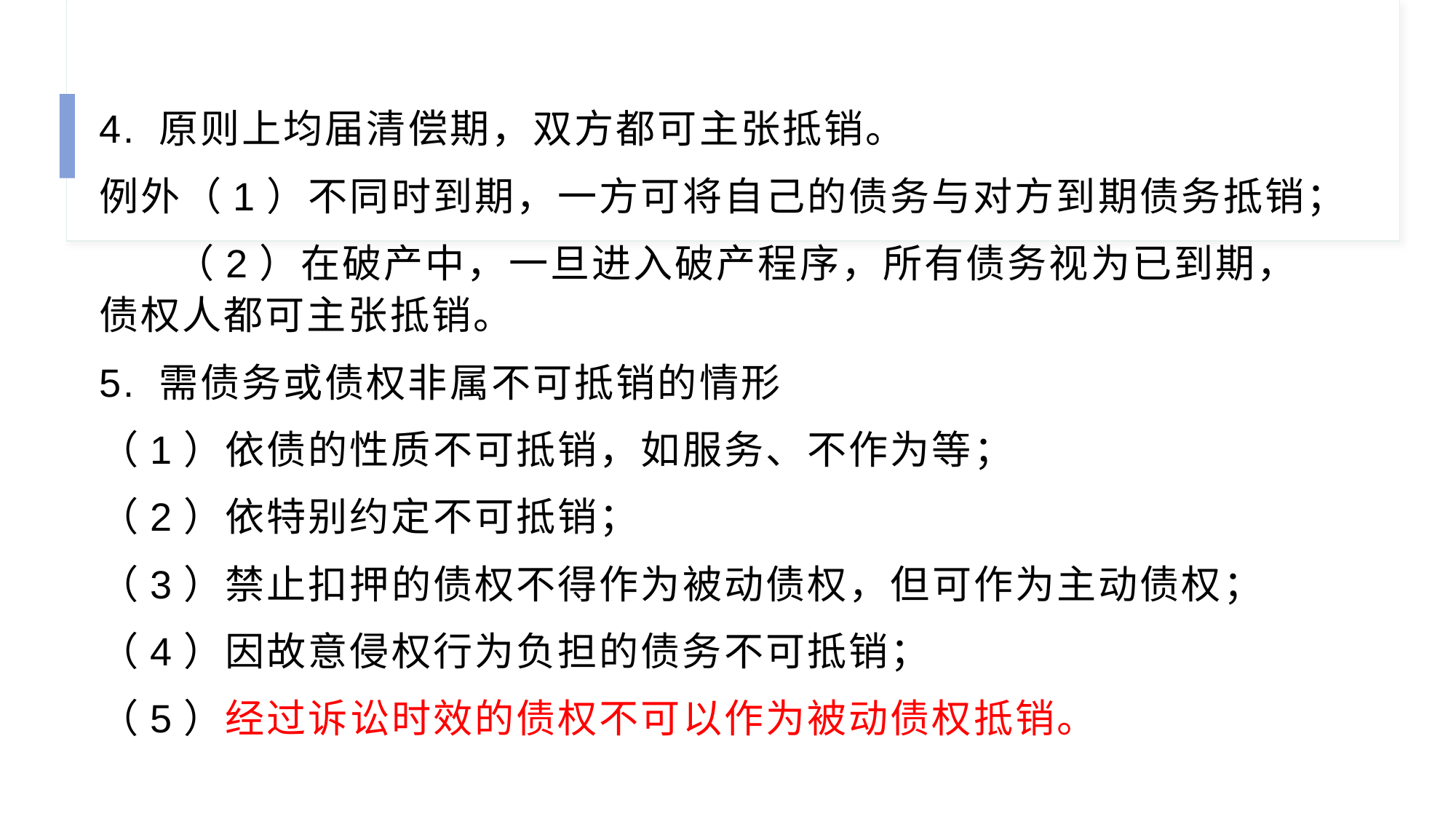

4. 原则上均届清偿期，双方都可主张抵销。
例外（1）不同时到期，一方可将自己的债务与对方到期债务抵销；
      （2）在破产中，一旦进入破产程序，所有债务视为已到期，债权人都可主张抵销。
5. 需债务或债权非属不可抵销的情形
（1）依债的性质不可抵销，如服务、不作为等；
（2）依特别约定不可抵销；
（3）禁止扣押的债权不得作为被动债权，但可作为主动债权；
（4）因故意侵权行为负担的债务不可抵销；
（5）经过诉讼时效的债权不可以作为被动债权抵销。